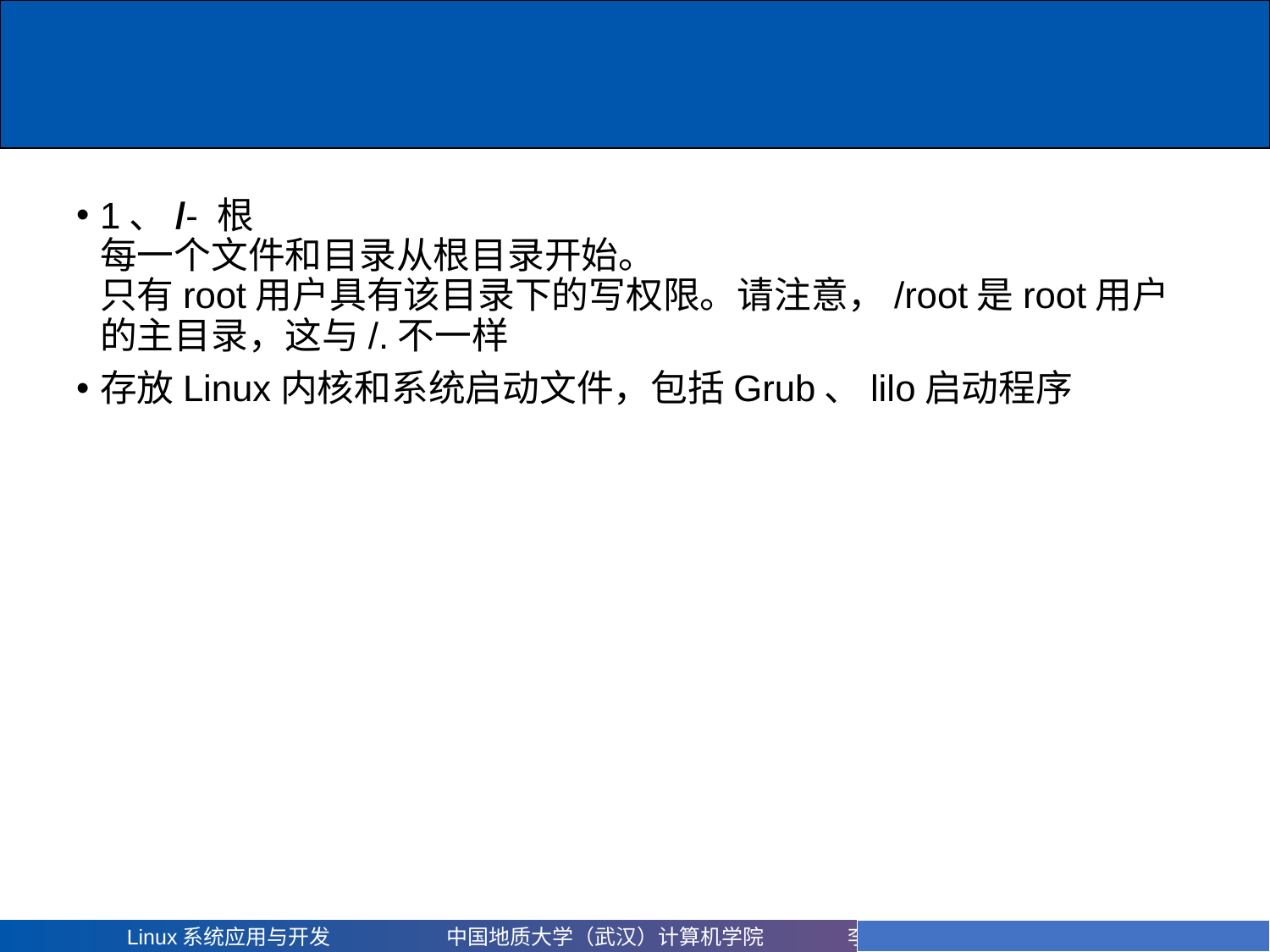

# 1、/- 根 每一个文件和目录从根目录开始。 只有root用户具有该目录下的写权限。请注意，/root是root用户的主目录，这与/.不一样
存放Linux内核和系统启动文件，包括Grub、lilo启动程序